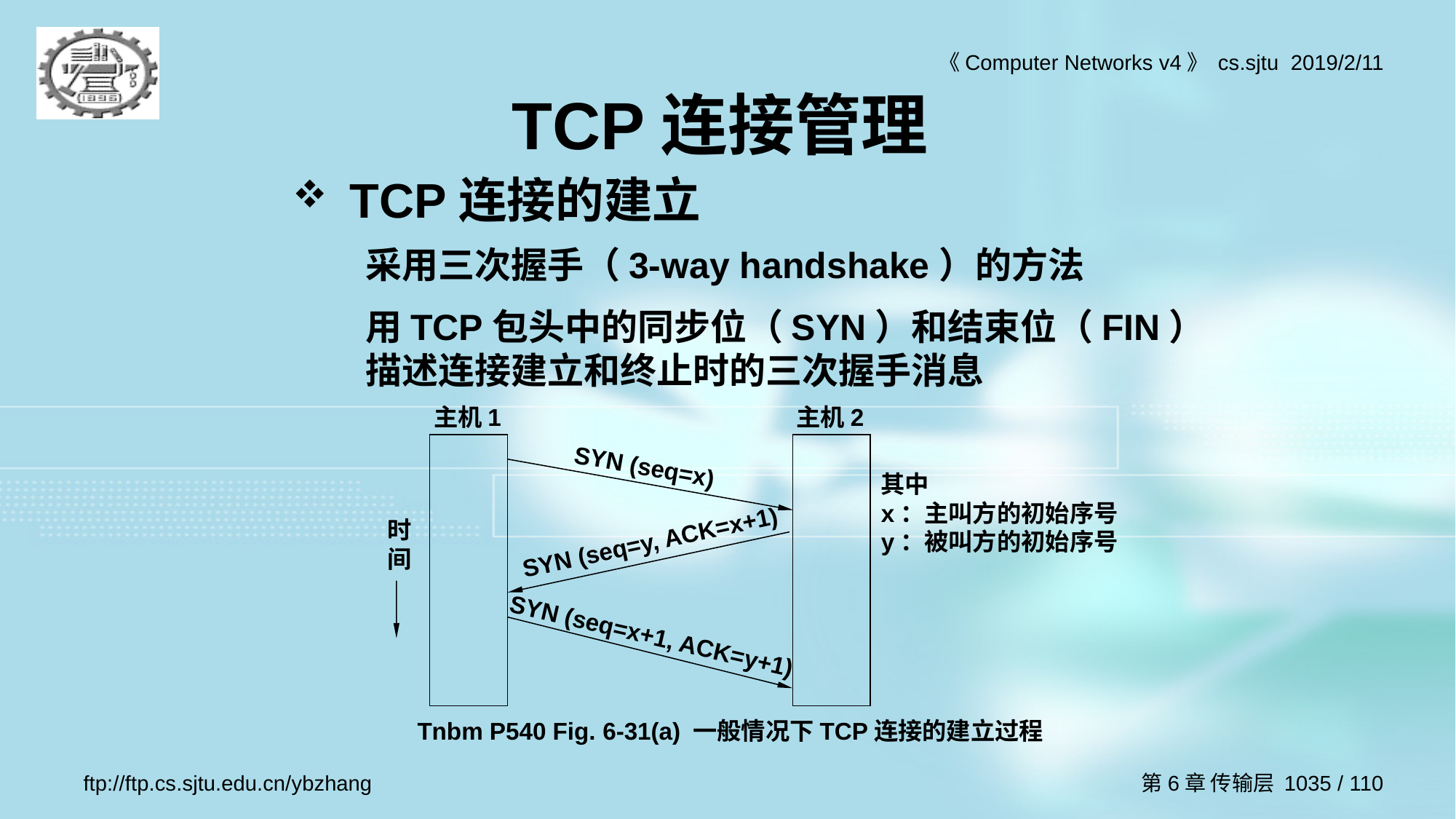

# TCP连接管理
TCP连接的建立
采用三次握手（3-way handshake）的方法
用TCP包头中的同步位（SYN）和结束位（FIN）描述连接建立和终止时的三次握手消息
主机1
主机2

SYN (seq=x)

其中
x：主叫方的初始序号
y：被叫方的初始序号
时间
SYN (seq=y, ACK=x+1)

SYN (seq=x+1, ACK=y+1)

Tnbm P540 Fig. 6-31(a) 一般情况下TCP连接的建立过程